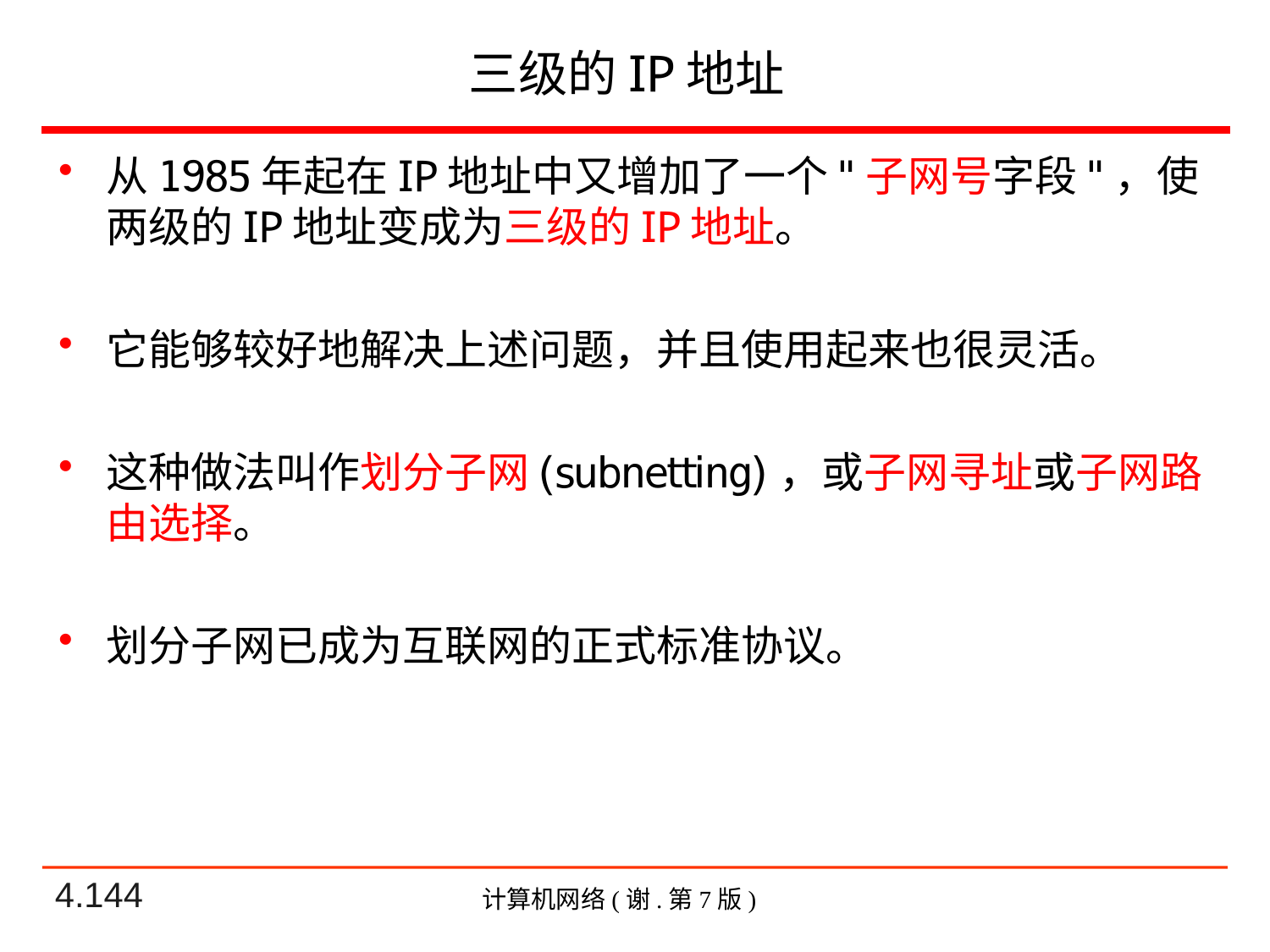

# 三级的IP地址
从1985年起在IP地址中又增加了一个"子网号字段"，使两级的IP地址变成为三级的IP地址。

它能够较好地解决上述问题，并且使用起来也很灵活。

这种做法叫作划分子网(subnetting)，或子网寻址或子网路由选择。

划分子网已成为互联网的正式标准协议。